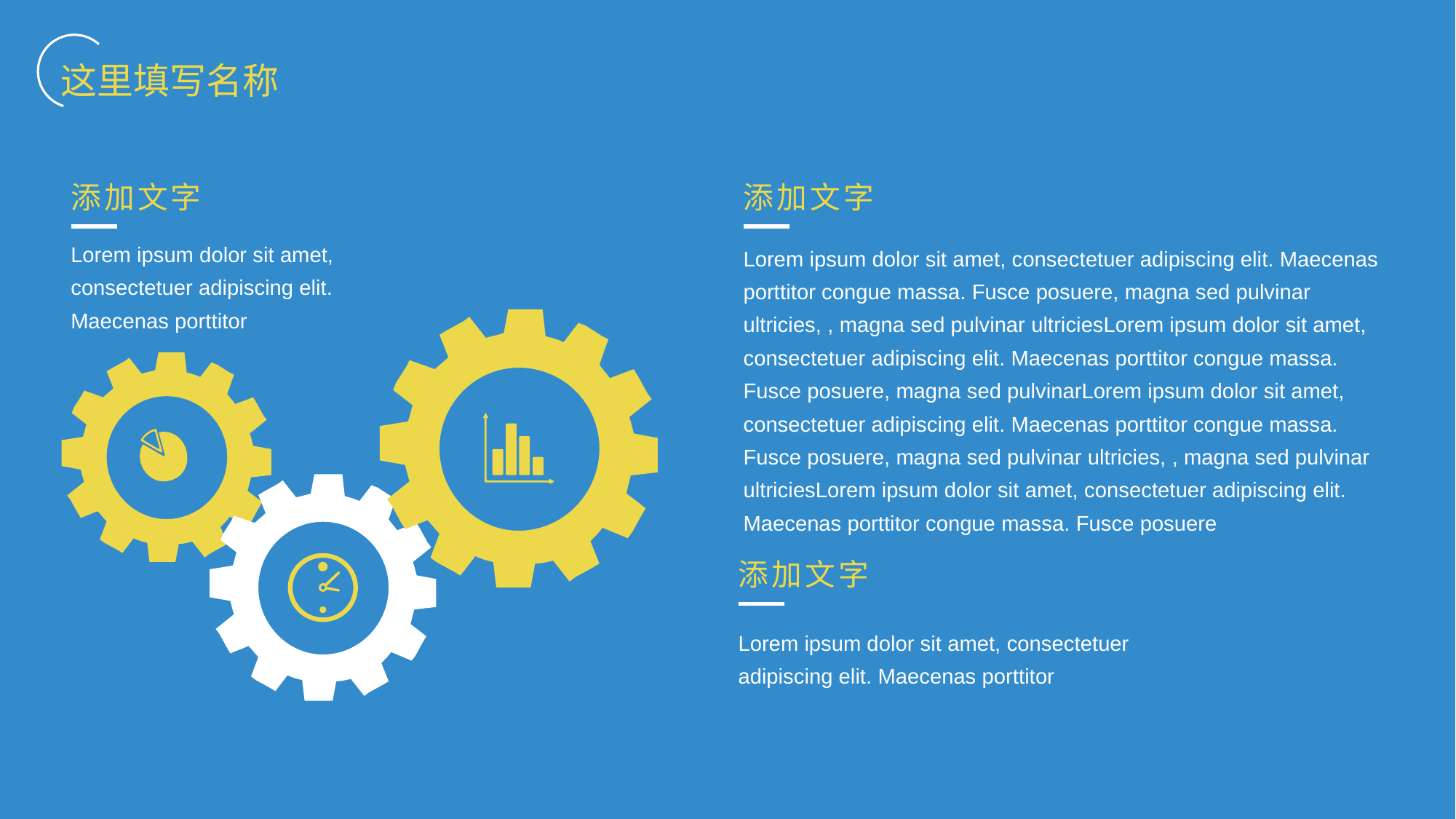

这里填写名称
添加文字
添加文字
Lorem ipsum dolor sit amet, consectetuer adipiscing elit. Maecenas porttitor
Lorem ipsum dolor sit amet, consectetuer adipiscing elit. Maecenas porttitor congue massa. Fusce posuere, magna sed pulvinar ultricies, , magna sed pulvinar ultriciesLorem ipsum dolor sit amet, consectetuer adipiscing elit. Maecenas porttitor congue massa. Fusce posuere, magna sed pulvinarLorem ipsum dolor sit amet, consectetuer adipiscing elit. Maecenas porttitor congue massa. Fusce posuere, magna sed pulvinar ultricies, , magna sed pulvinar ultriciesLorem ipsum dolor sit amet, consectetuer adipiscing elit. Maecenas porttitor congue massa. Fusce posuere

添加文字
Lorem ipsum dolor sit amet, consectetuer adipiscing elit. Maecenas porttitor